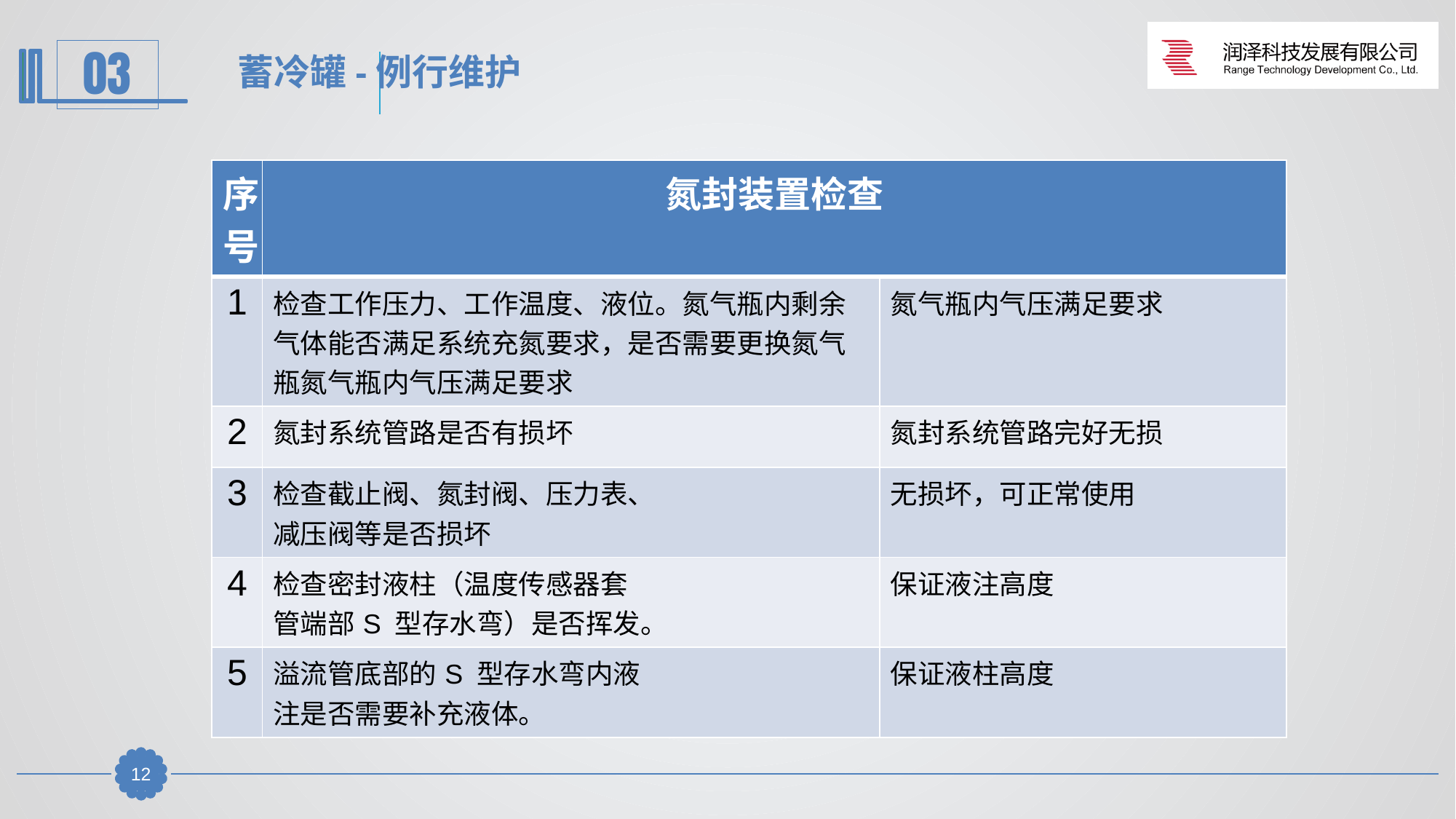

蓄冷罐-例行维护
| 序号 | 氮封装置检查 |  |
| --- | --- | --- |
| 1 | 检查工作压力、工作温度、液位。氮气瓶内剩余气体能否满足系统充氮要求，是否需要更换氮气瓶氮气瓶内气压满足要求 | 氮气瓶内气压满足要求 |
| 2 | 氮封系统管路是否有损坏 | 氮封系统管路完好无损 |
| 3 | 检查截止阀、氮封阀、压力表、 减压阀等是否损坏 | 无损坏，可正常使用 |
| 4 | 检查密封液柱（温度传感器套 管端部S 型存水弯）是否挥发。 | 保证液注高度 |
| 5 | 溢流管底部的S 型存水弯内液 注是否需要补充液体。 | 保证液柱高度 |
12